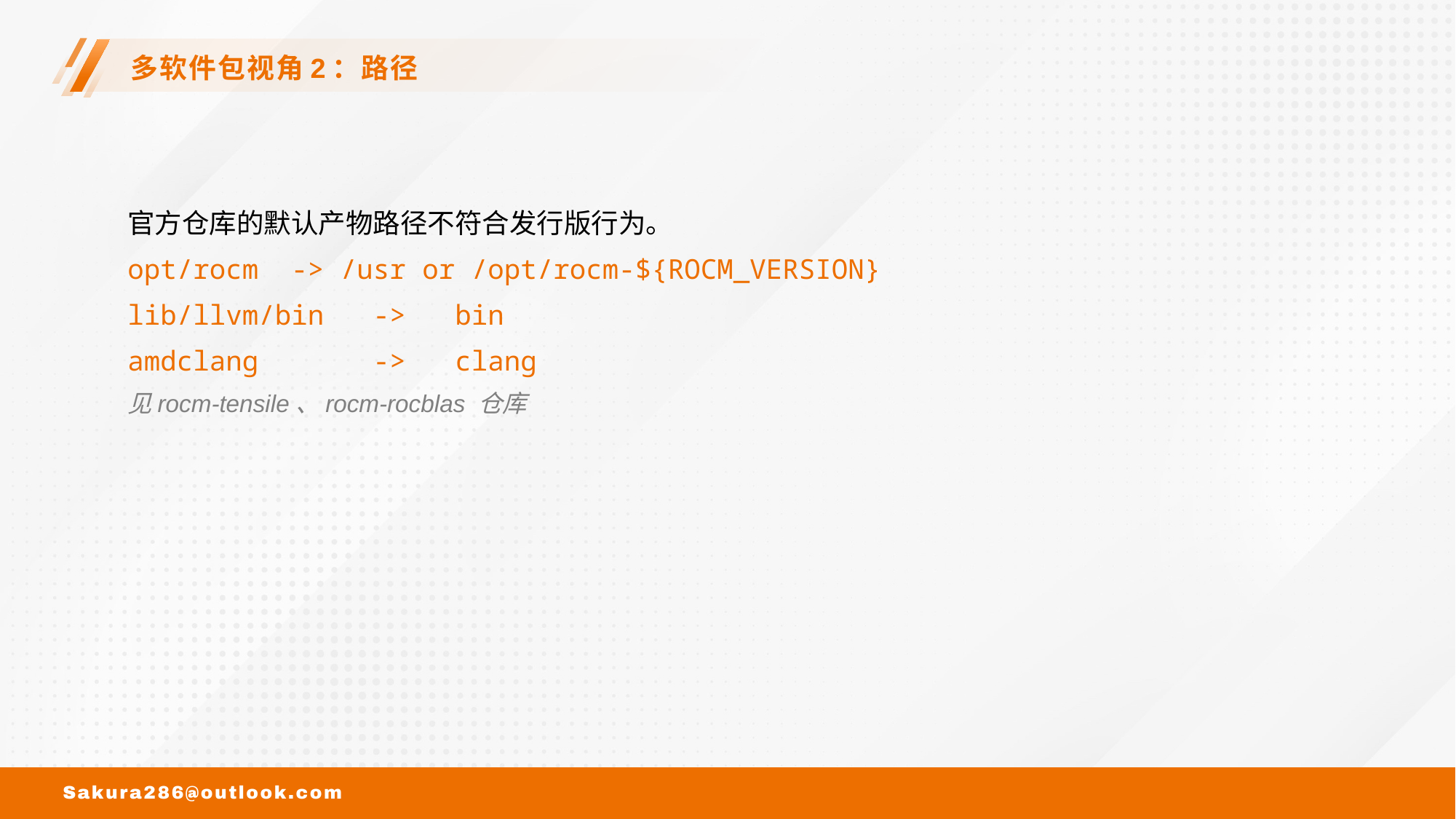

# 多软件包视角2：路径
官方仓库的默认产物路径不符合发行版行为。
opt/rocm  -> /usr or /opt/rocm-${ROCM_VERSION}
lib/llvm/bin   ->   bin
amdclang       ->   clang
见rocm-tensile、rocm-rocblas 仓库